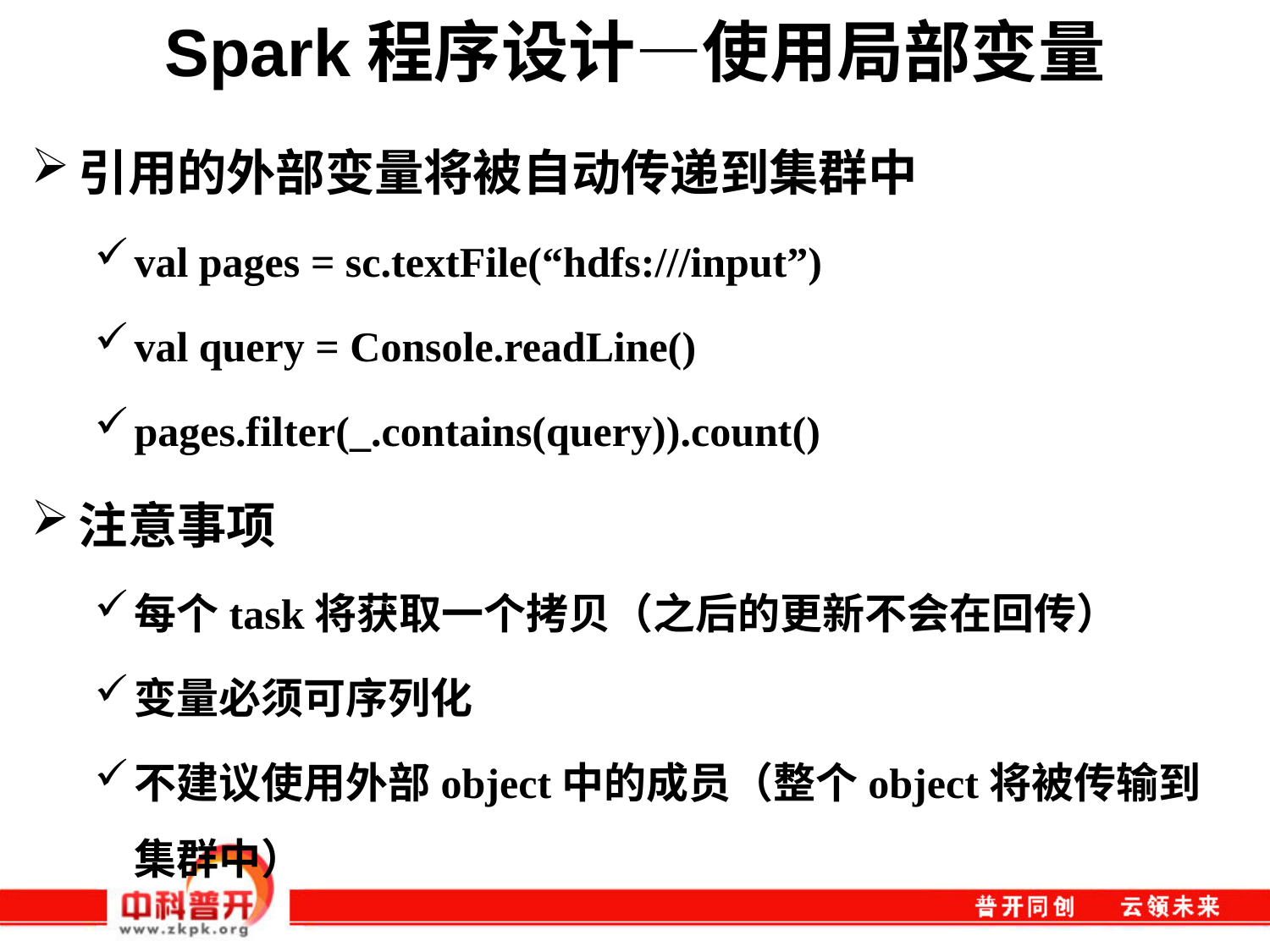

# Spark程序设计—使用局部变量
引用的外部变量将被自动传递到集群中
val pages = sc.textFile(“hdfs:///input”)
val query = Console.readLine()
pages.filter(_.contains(query)).count()
注意事项
每个task将获取一个拷贝（之后的更新不会在回传）
变量必须可序列化
不建议使用外部object中的成员（整个object将被传输到集群中）